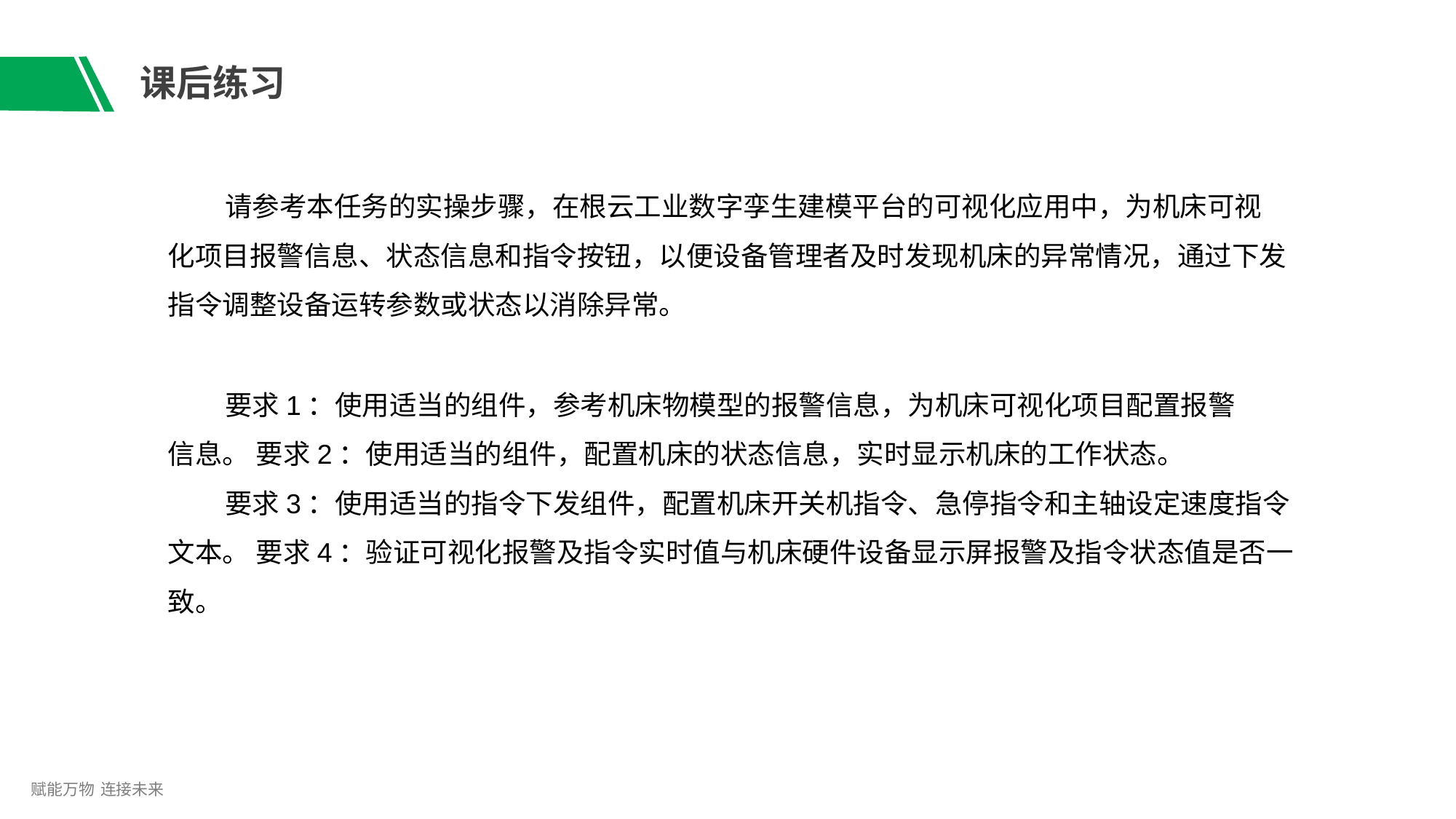

# 课后练习
请参考本任务的实操步骤，在根云工业数字孪生建模平台的可视化应用中，为机床可视 化项目报警信息、状态信息和指令按钮，以便设备管理者及时发现机床的异常情况，通过下发 指令调整设备运转参数或状态以消除异常。

要求1：使用适当的组件，参考机床物模型的报警信息，为机床可视化项目配置报警信息。 要求2：使用适当的组件，配置机床的状态信息，实时显示机床的工作状态。
要求3：使用适当的指令下发组件，配置机床开关机指令、急停指令和主轴设定速度指令文本。 要求4：验证可视化报警及指令实时值与机床硬件设备显示屏报警及指令状态值是否一致。
赋能万物 连接未来